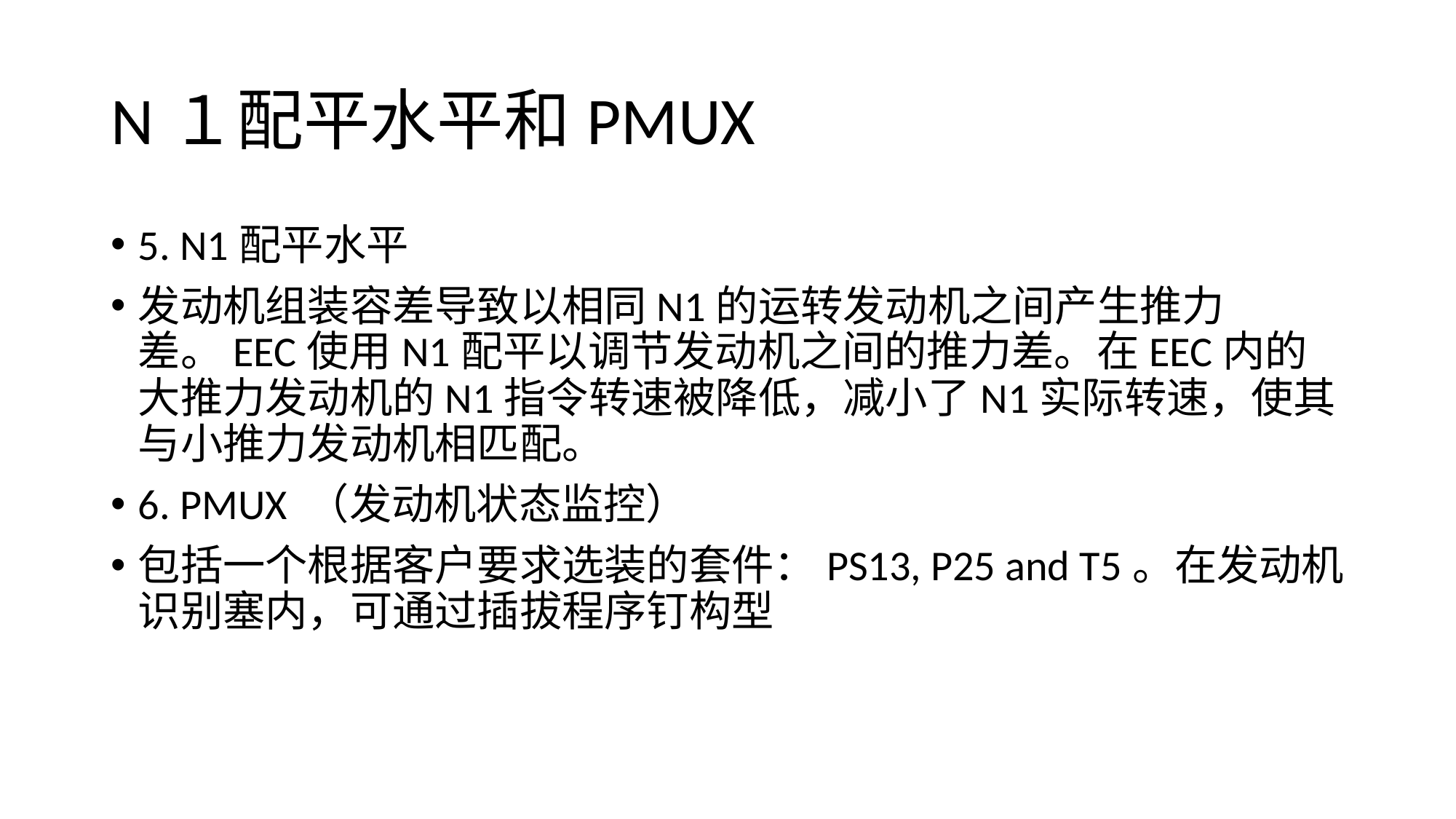

# N１配平水平和PMUX
5. N1配平水平
发动机组装容差导致以相同N1的运转发动机之间产生推力差。EEC使用N1配平以调节发动机之间的推力差。在EEC内的大推力发动机的N1指令转速被降低，减小了N1实际转速，使其与小推力发动机相匹配。
6. PMUX （发动机状态监控）
包括一个根据客户要求选装的套件：PS13, P25 and T5。在发动机识别塞内，可通过插拔程序钉构型